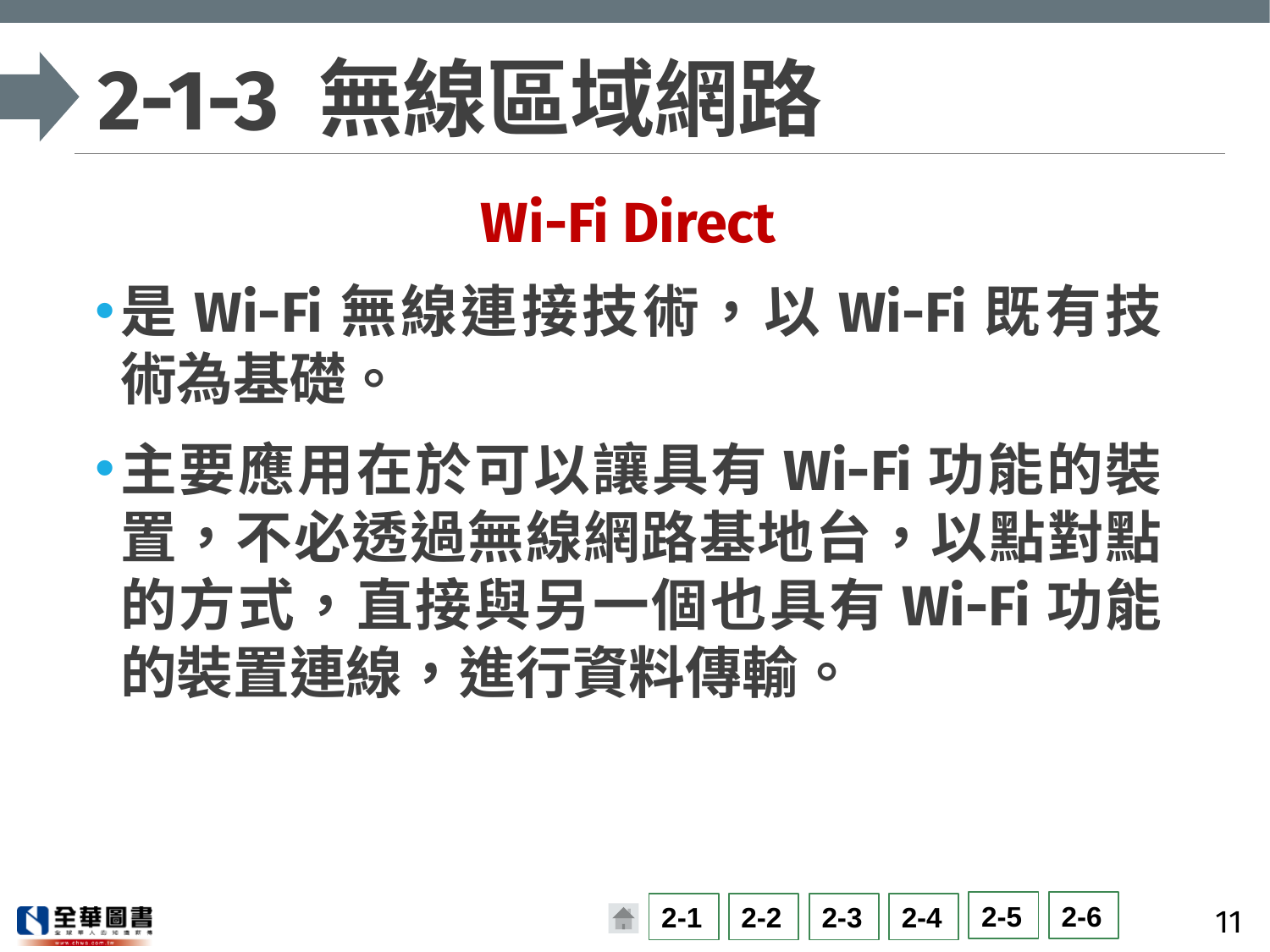

# 2-1-3 無線區域網路
Wi-Fi Direct
是Wi-Fi無線連接技術，以Wi-Fi既有技術為基礎。
主要應用在於可以讓具有Wi-Fi功能的裝置，不必透過無線網路基地台，以點對點的方式，直接與另一個也具有Wi-Fi功能的裝置連線，進行資料傳輸。
11